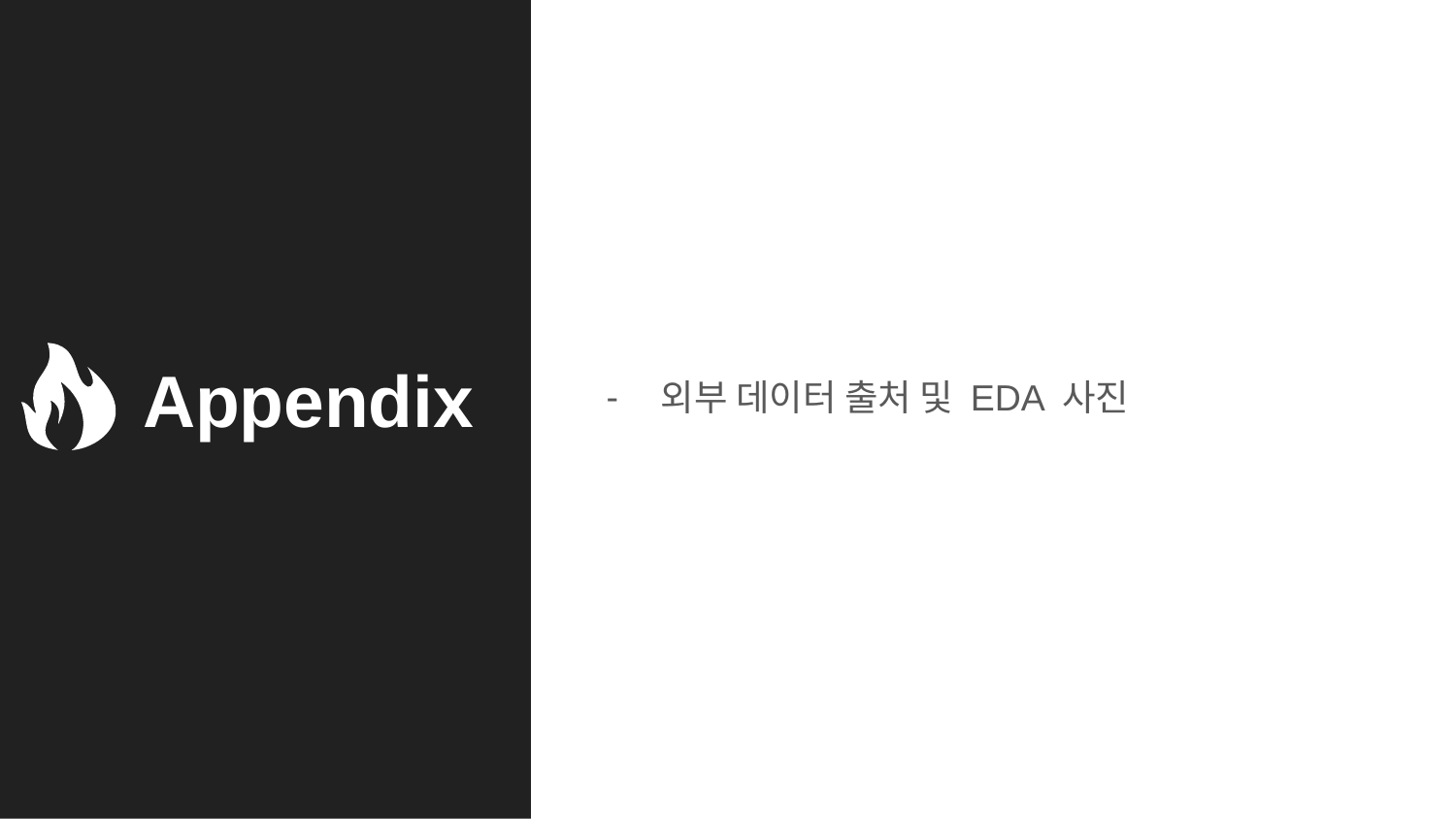

Appendix

외부 데이터 출처 및 EDA 사진